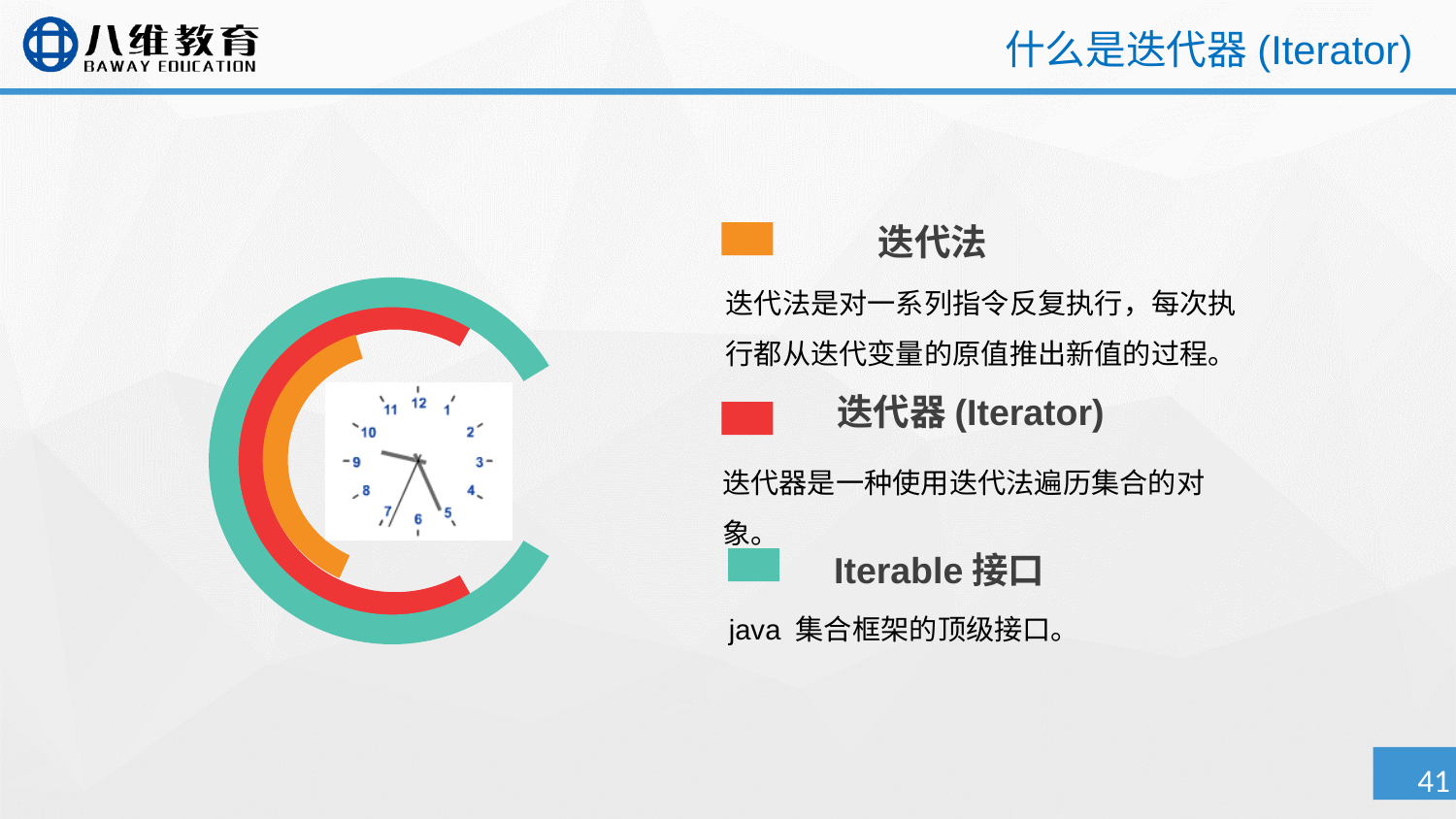

# 什么是迭代器(Iterator)
迭代法

迭代法是对一系列指令反复执行，每次执行都从迭代变量的原值推出新值的过程。

迭代器(Iterator)

迭代器是一种使用迭代法遍历集合的对象。
迭代器
Iterable接口

java 集合框架的顶级接口。